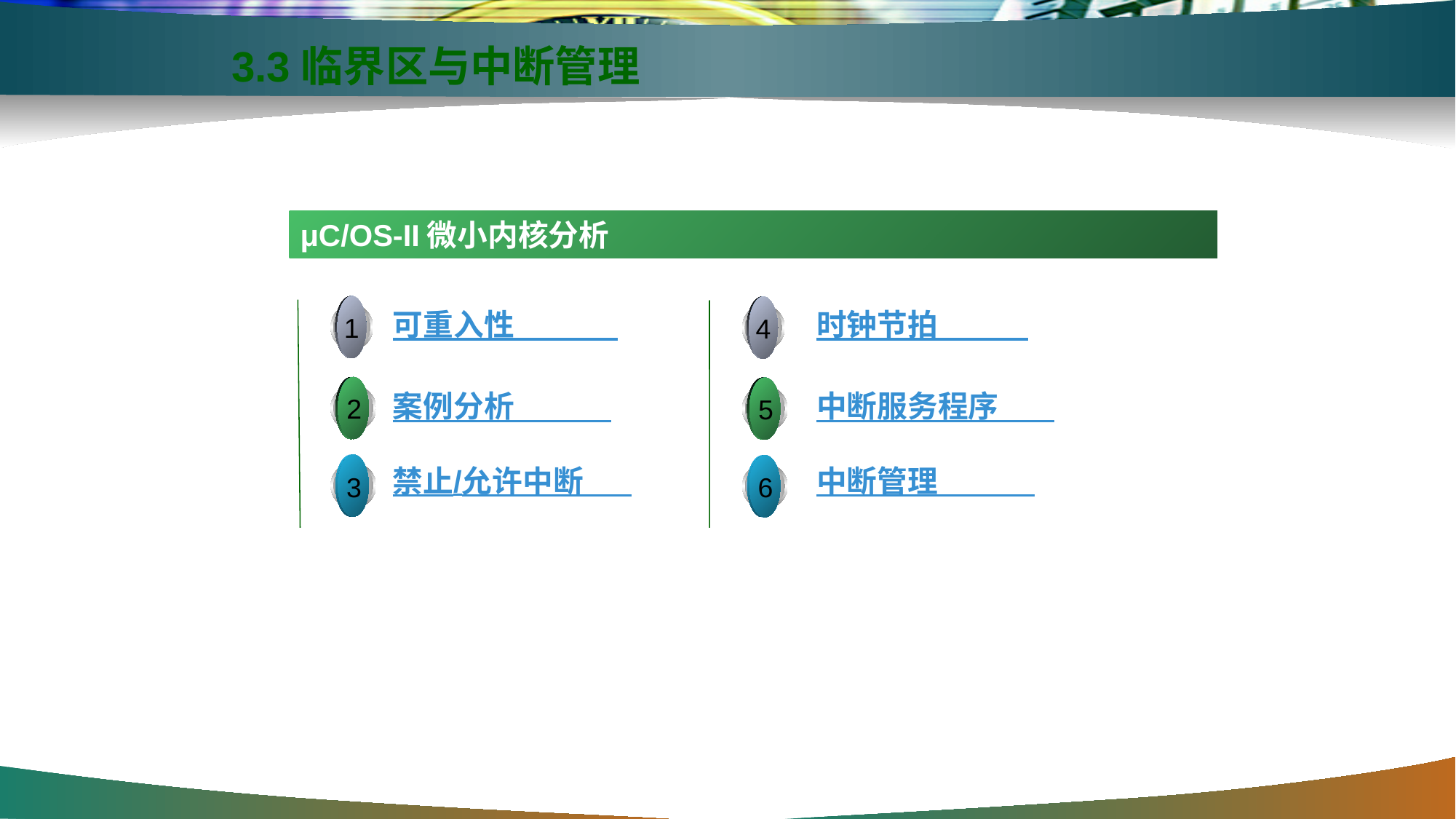

#
3.3临界区与中断管理

μC/OS-II微小内核分析

1

4

可重入性
时钟节拍

2

5
案例分析
中断服务程序

3

6
禁止/允许中断
中断管理